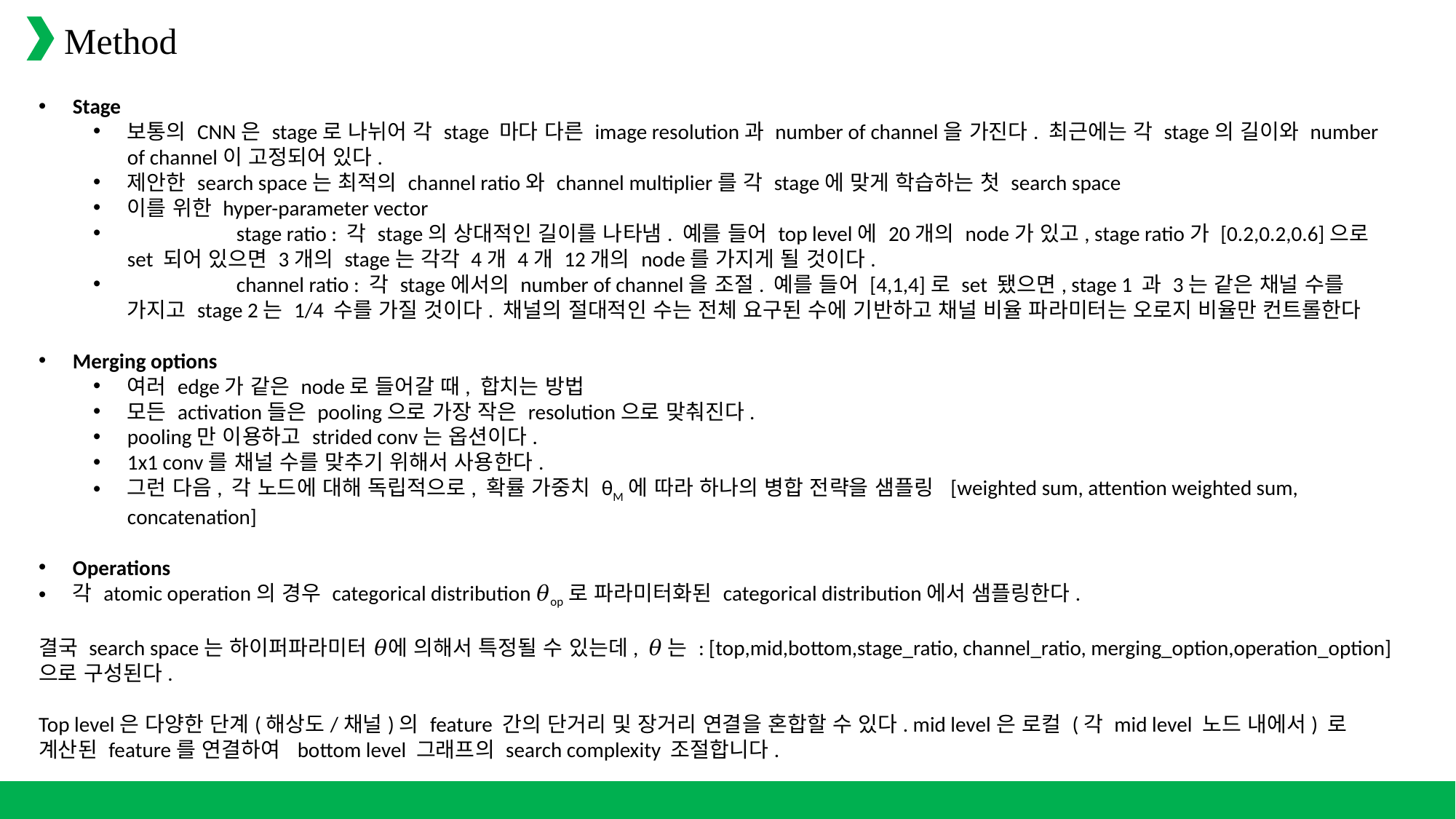

Method
Stage
보통의 CNN은 stage로 나뉘어 각 stage 마다 다른 image resolution과 number of channel을 가진다. 최근에는 각 stage의 길이와 number of channel이 고정되어 있다.
제안한 search space는 최적의 channel ratio와 channel multiplier를 각 stage에 맞게 학습하는 첫 search space
이를 위한 hyper-parameter vector
	stage ratio : 각 stage의 상대적인 길이를 나타냄. 예를 들어 top level에 20개의 node가 있고, stage ratio가 [0.2,0.2,0.6]으로 set 되어 있으면 3개의 stage는 각각 4개 4개 12개의 node를 가지게 될 것이다.
	channel ratio : 각 stage에서의 number of channel을 조절. 예를 들어 [4,1,4]로 set 됐으면, stage 1 과 3는 같은 채널 수를 가지고 stage 2는 1/4 수를 가질 것이다. 채널의 절대적인 수는 전체 요구된 수에 기반하고 채널 비율 파라미터는 오로지 비율만 컨트롤한다

Merging options
여러 edge가 같은 node로 들어갈 때, 합치는 방법
모든 activation들은 pooling으로 가장 작은 resolution으로 맞춰진다.
pooling만 이용하고 strided conv는 옵션이다.
1x1 conv를 채널 수를 맞추기 위해서 사용한다.
그런 다음, 각 노드에 대해 독립적으로, 확률 가중치 θM에 따라 하나의 병합 전략을 샘플링  [weighted sum, attention weighted sum, concatenation]

Operations
각 atomic operation의 경우 categorical distribution 𝜃op로 파라미터화된 categorical distribution에서 샘플링한다.

결국 search space는 하이퍼파라미터 𝜃에 의해서 특정될 수 있는데,  𝜃는 : [top,mid,bottom,stage_ratio, channel_ratio, merging_option,operation_option]으로 구성된다.

Top level은 다양한 단계(해상도/채널)의 feature 간의 단거리 및 장거리 연결을 혼합할 수 있다. mid level은 로컬 (각 mid level 노드 내에서) 로 계산된 feature를 연결하여  bottom level 그래프의 search complexity 조절합니다.